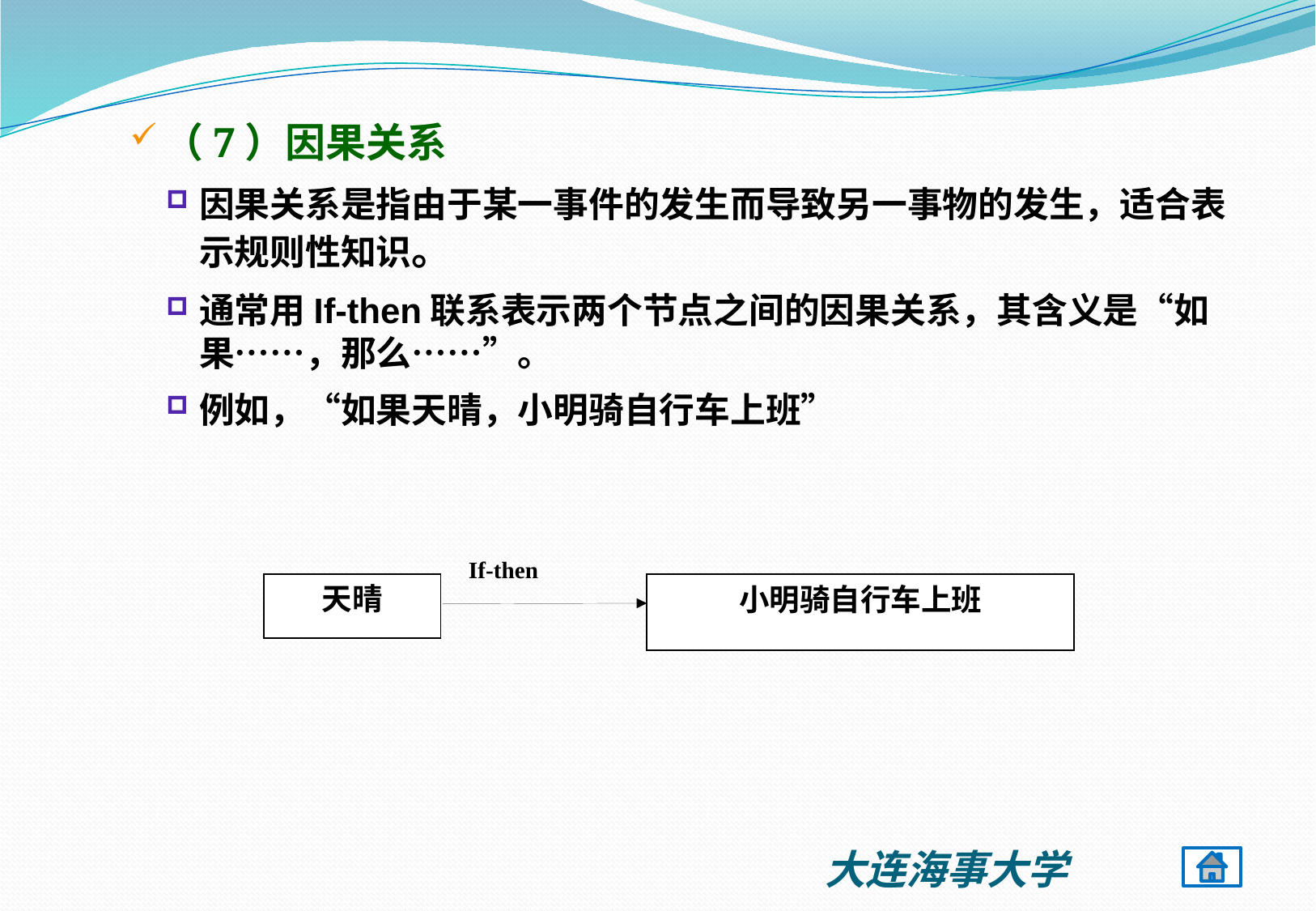

（7）因果关系
因果关系是指由于某一事件的发生而导致另一事物的发生，适合表示规则性知识。
通常用If-then联系表示两个节点之间的因果关系，其含义是“如果……，那么……”。
例如，“如果天晴，小明骑自行车上班”

If-then
天晴
小明骑自行车上班